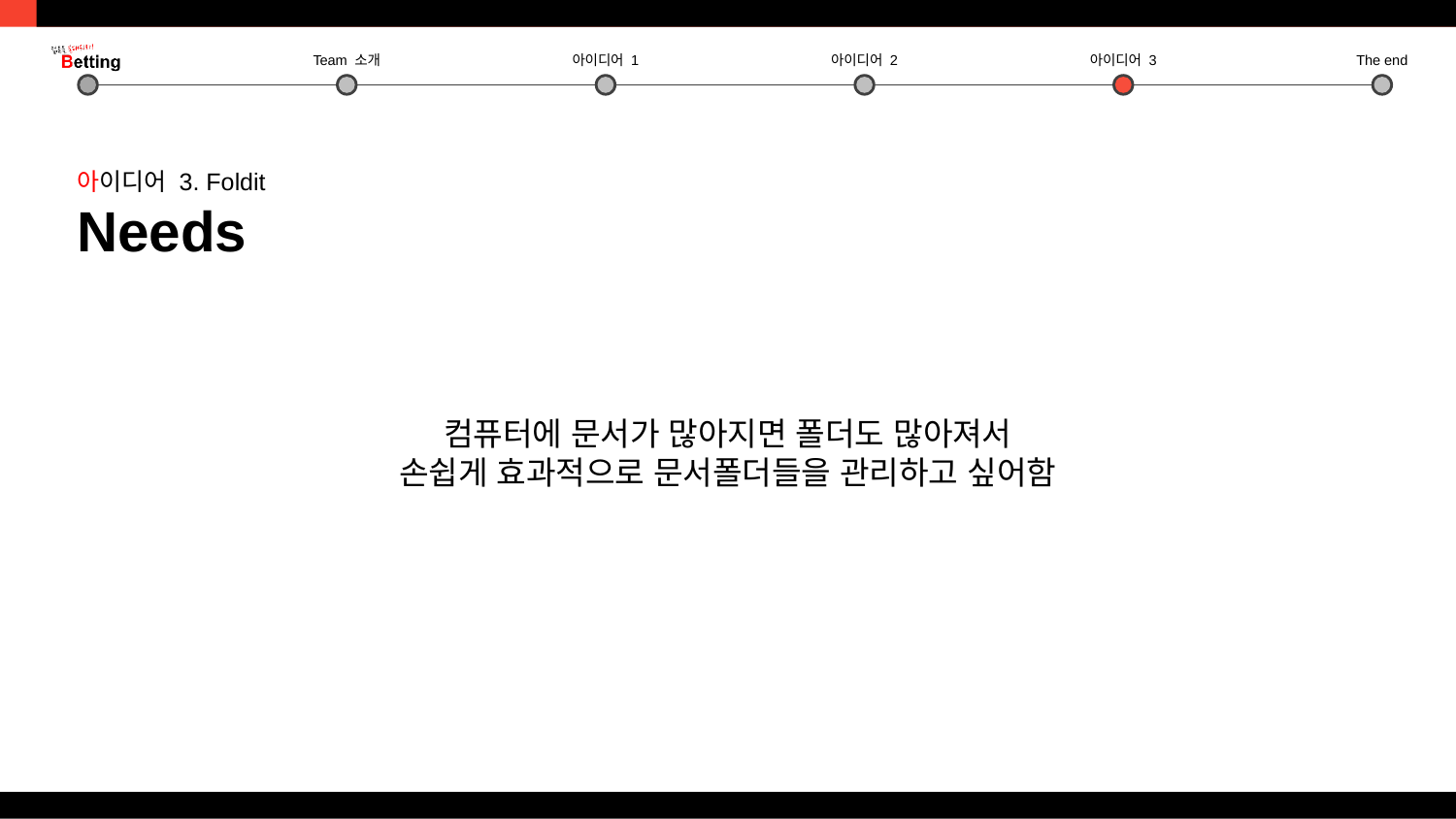

아이디어 3. Foldit
Needs
컴퓨터에 문서가 많아지면 폴더도 많아져서
손쉽게 효과적으로 문서폴더들을 관리하고 싶어함